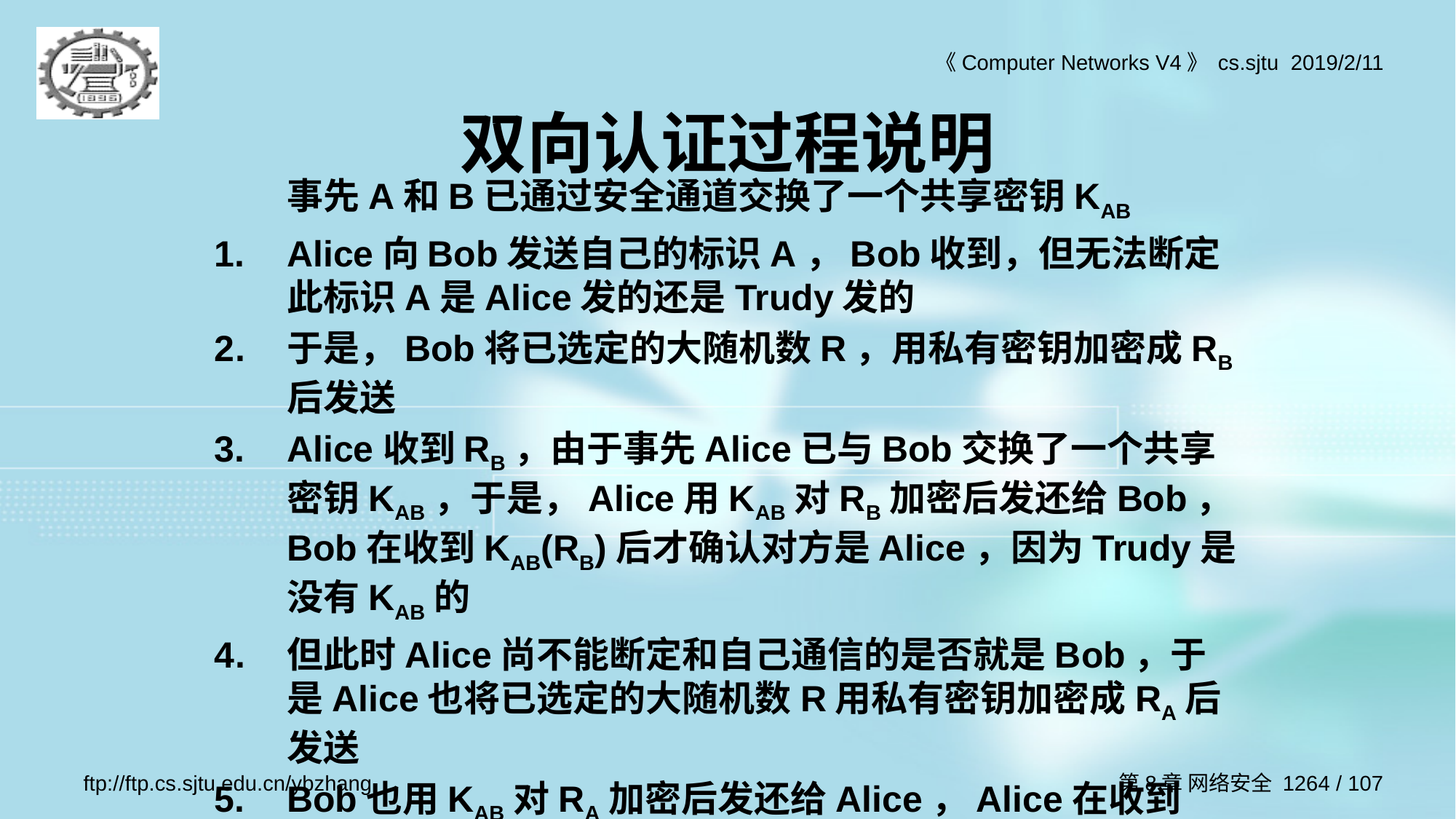

双向认证过程说明
	事先A和B已通过安全通道交换了一个共享密钥KAB
Alice向Bob发送自己的标识A，Bob收到，但无法断定此标识A是Alice发的还是Trudy发的
于是，Bob将已选定的大随机数R，用私有密钥加密成RB后发送
Alice收到RB，由于事先Alice已与Bob交换了一个共享密钥KAB，于是，Alice用KAB对RB加密后发还给Bob，Bob在收到KAB(RB)后才确认对方是Alice，因为Trudy是没有KAB的
但此时Alice尚不能断定和自己通信的是否就是Bob，于是Alice也将已选定的大随机数R用私有密钥加密成RA后发送
Bob也用KAB对RA加密后发还给Alice，Alice在收到KAB(RA)后也确认对方是Bob，至此，通信双方Alice和Bob得到了双向认证